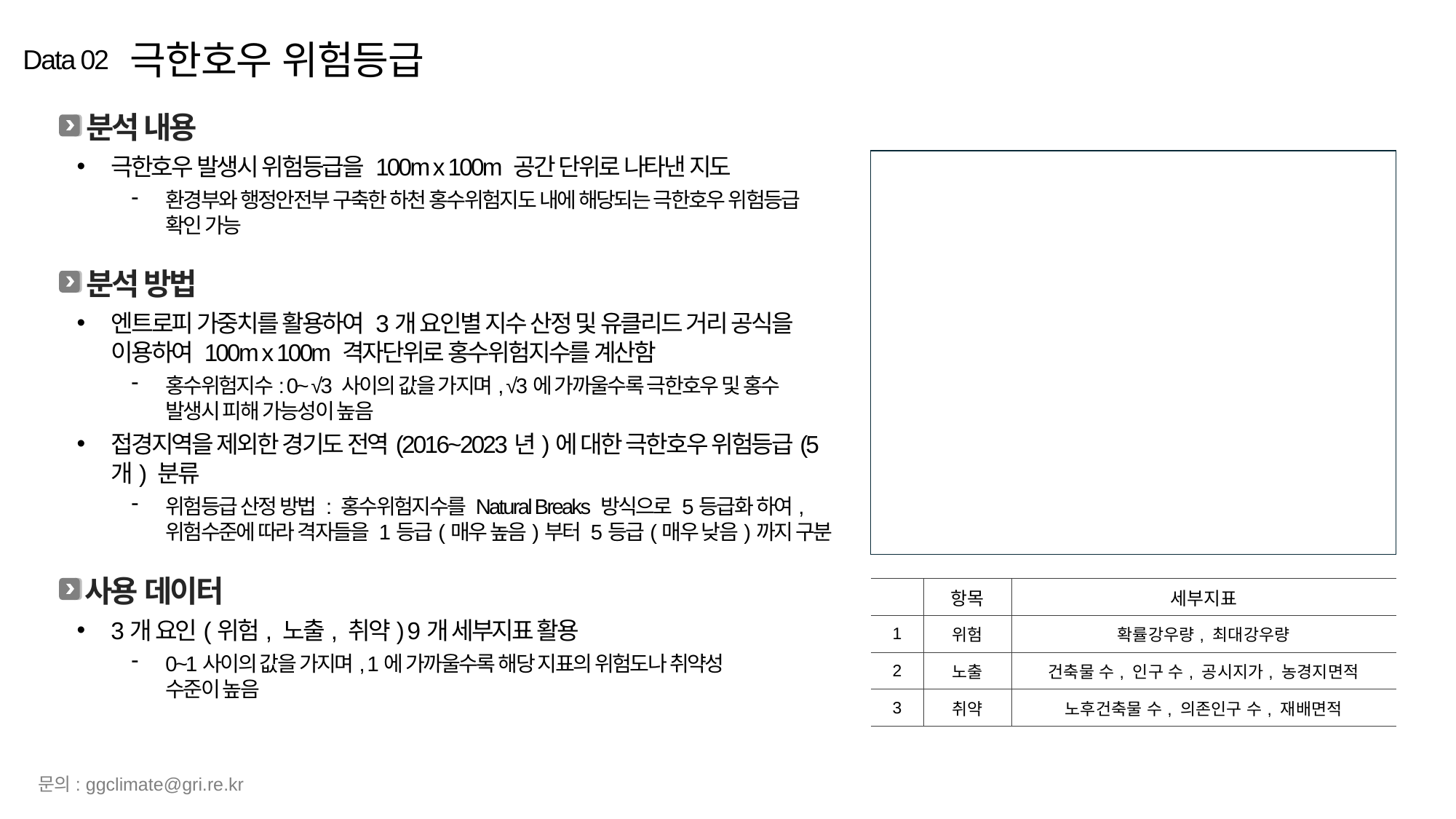

극한호우 위험등급
Data 02
분석 내용

극한호우 발생시 위험등급을 100m x 100m 공간 단위로 나타낸 지도
환경부와 행정안전부 구축한 하천 홍수위험지도 내에 해당되는 극한호우 위험등급 확인 가능

분석 방법

엔트로피 가중치를 활용하여 3개 요인별 지수 산정 및 유클리드 거리 공식을 이용하여 100m x 100m 격자단위로 홍수위험지수를 계산함
홍수위험지수: 0~ √3 사이의 값을 가지며, √3에 가까울수록 극한호우 및 홍수 발생시 피해 가능성이 높음
접경지역을 제외한 경기도 전역(2016~2023년)에 대한 극한호우 위험등급(5개) 분류
위험등급 산정 방법 : 홍수위험지수를 Natural Breaks 방식으로 5등급화 하여, 위험수준에 따라 격자들을 1등급(매우 높음)부터 5등급(매우 낮음)까지 구분
사용 데이터

3개 요인(위험, 노출, 취약) 9개 세부지표 활용
0~1사이의 값을 가지며, 1에 가까울수록 해당 지표의 위험도나 취약성 수준이 높음
|  | 항목 | 세부지표 |
| --- | --- | --- |
| 1 | 위험 | 확률강우량, 최대강우량 |
| 2 | 노출 | 건축물 수, 인구 수, 공시지가, 농경지면적 |
| 3 | 취약 | 노후건축물 수, 의존인구 수, 재배면적 |
문의: ggclimate@gri.re.kr